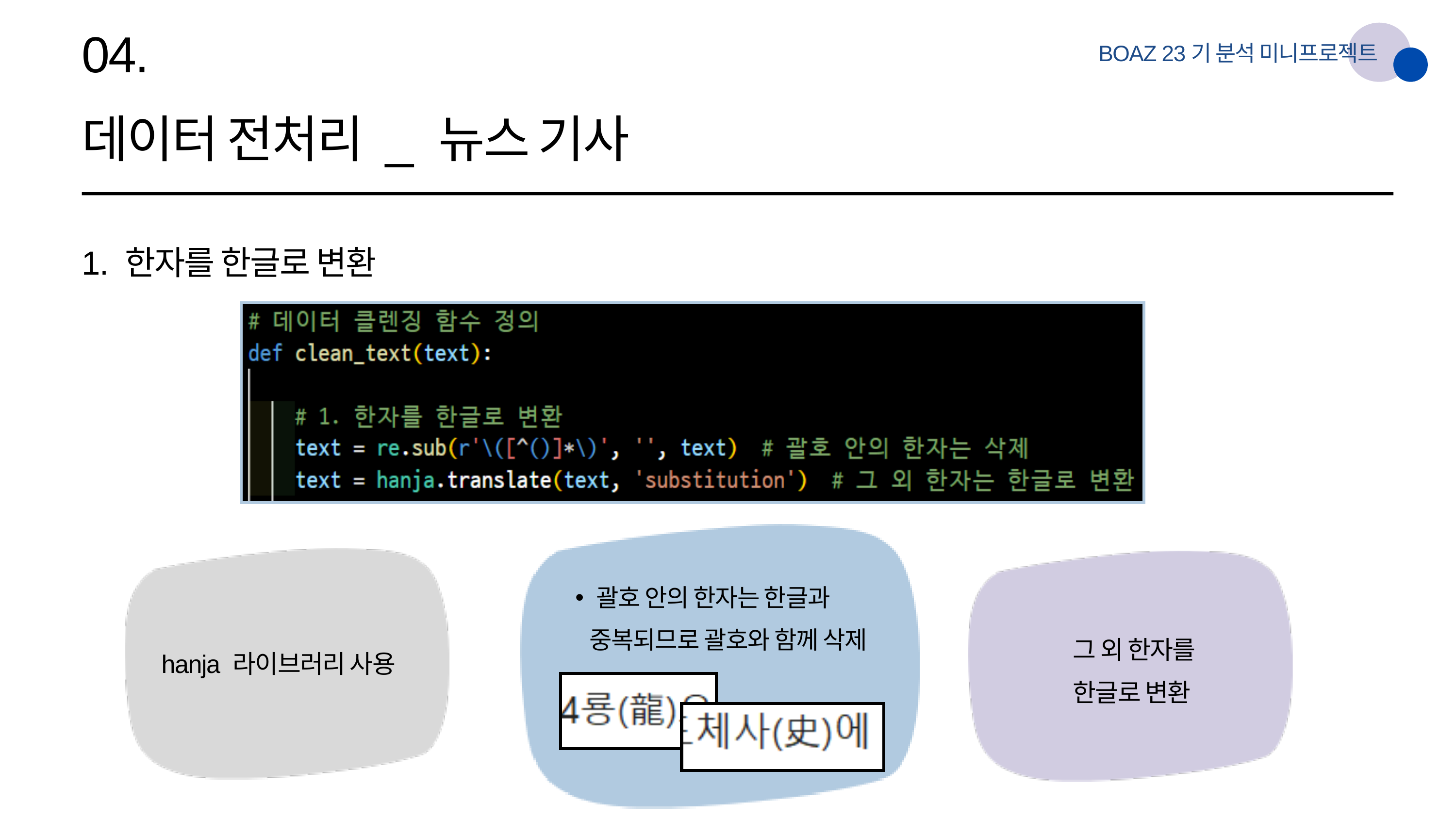

04.

BOAZ 23기 분석 미니프로젝트

데이터 전처리 _ 뉴스 기사

1. 한자를 한글로 변환

괄호 안의 한자는 한글과
      중복되므로 괄호와 함께 삭제

그 외 한자를
한글로 변환
hanja 라이브러리 사용